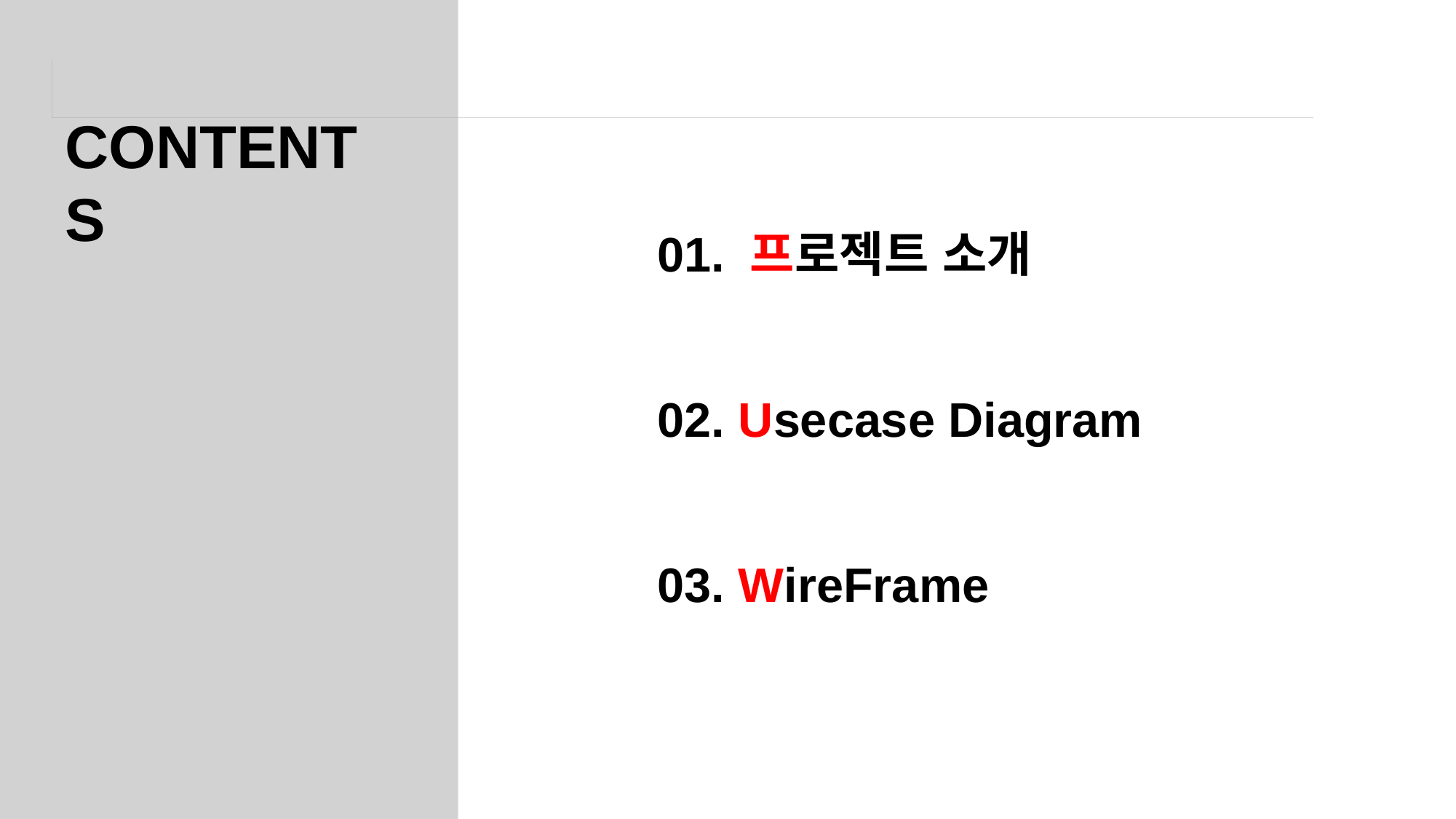

CONTENTS
01. 프로젝트 소개
02. Usecase Diagram
03. WireFrame